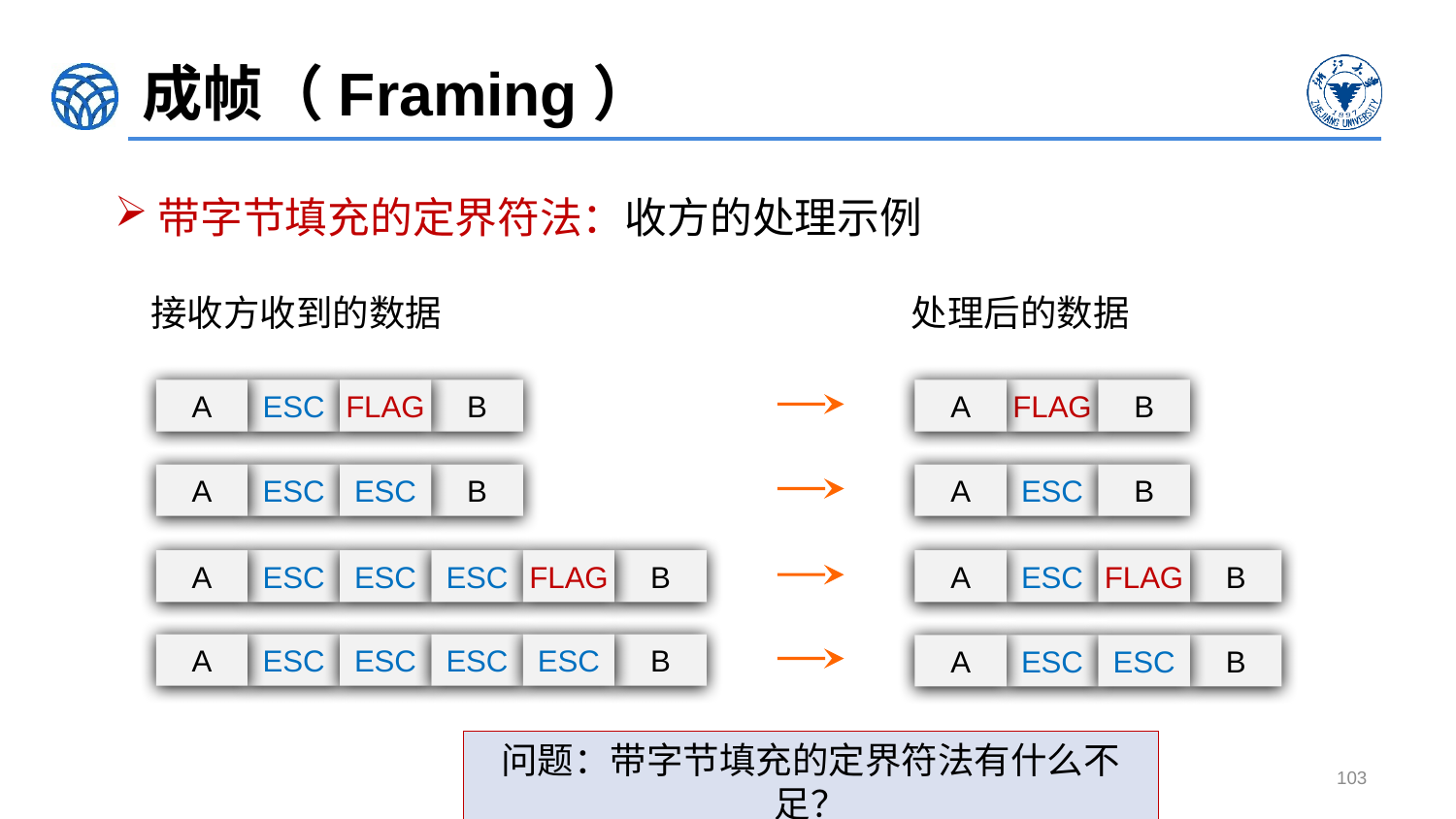

# 成帧（Framing）
带字节填充的定界符法：收方的处理示例

接收方收到的数据 		处理后的数据
A
ESC
FLAG
B
A
FLAG
B

A
ESC
ESC
B
A
ESC
B

A
ESC
ESC
B
ESC
FLAG
A
ESC
FLAG
B

A
ESC
ESC
B
ESC
ESC
A
ESC
ESC
B

问题：带字节填充的定界符法有什么不足？
103